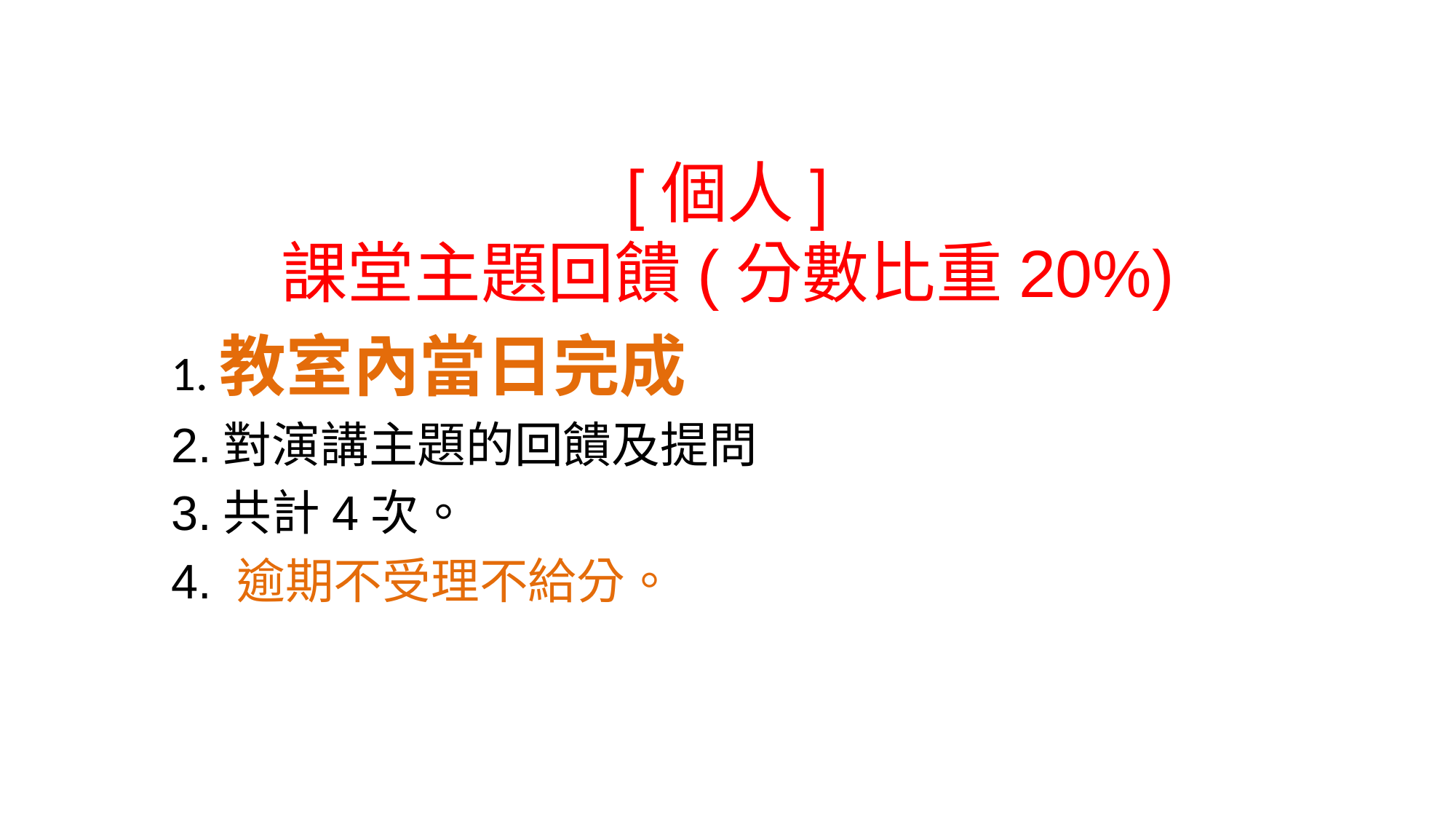

# [個人] 課堂主題回饋(分數比重20%)
1.教室內當日完成
2.對演講主題的回饋及提問
3.共計4次。
4. 逾期不受理不給分。